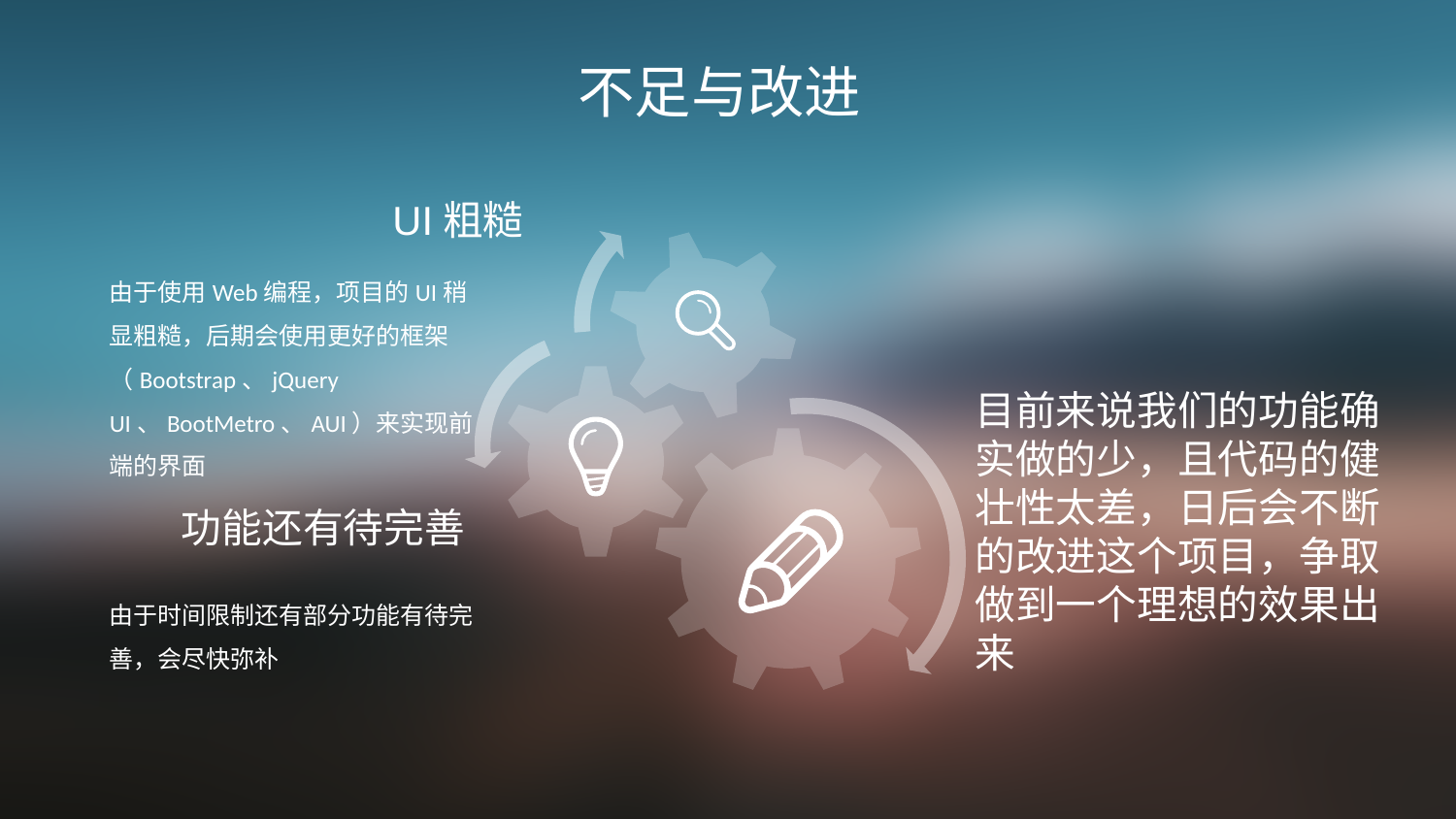

不足与改进
UI粗糙

由于使用Web编程，项目的UI稍显粗糙，后期会使用更好的框架（Bootstrap、jQuery UI、BootMetro、AUI）来实现前端的界面

目前来说我们的功能确实做的少，且代码的健壮性太差，日后会不断的改进这个项目，争取做到一个理想的效果出来

功能还有待完善

由于时间限制还有部分功能有待完善，会尽快弥补